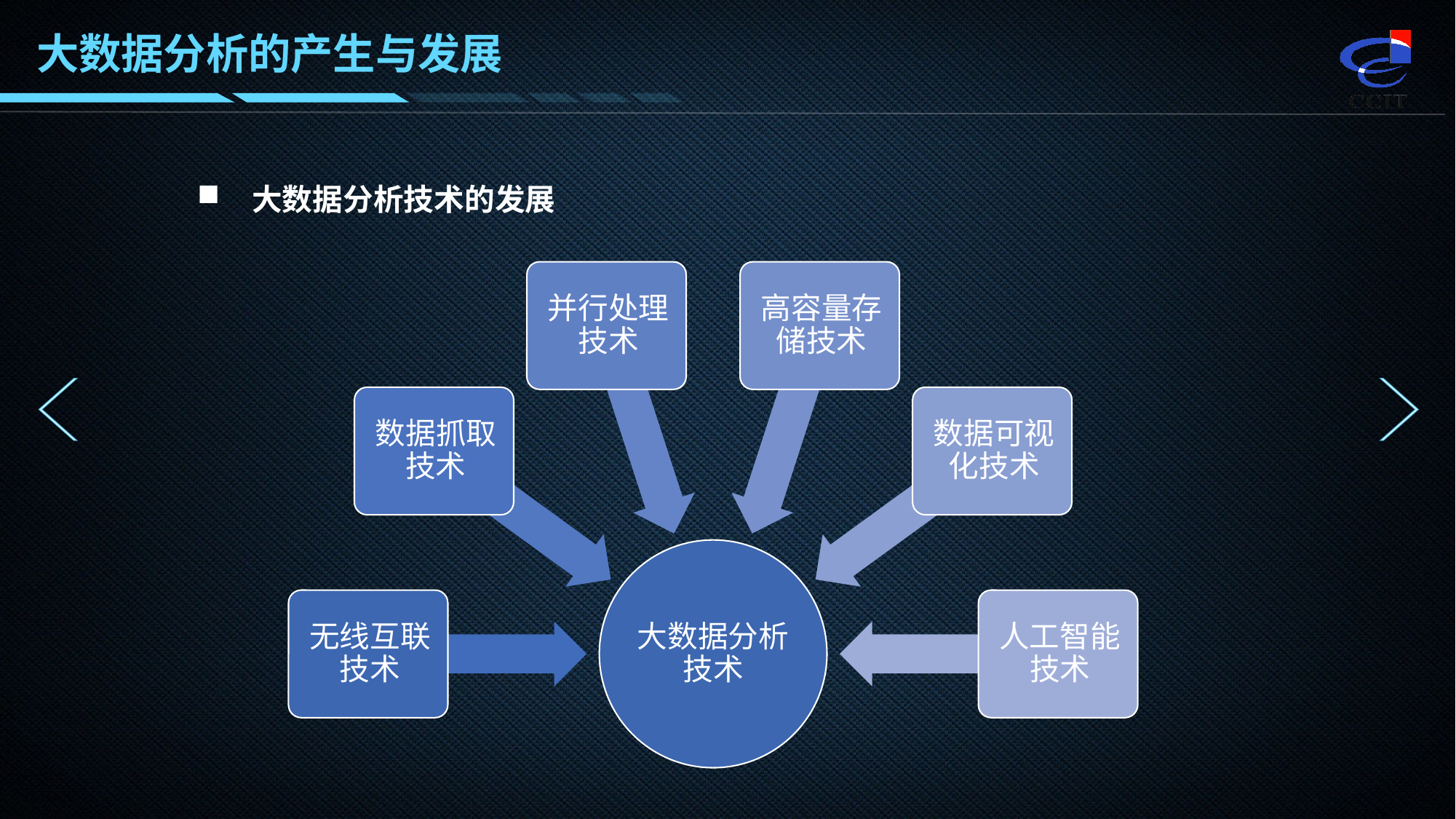

大数据分析技术的发展
大数据分析技术
无线互联技术
数据抓取技术
并行处理技术
高容量存储技术
数据可视化技术
人工智能技术